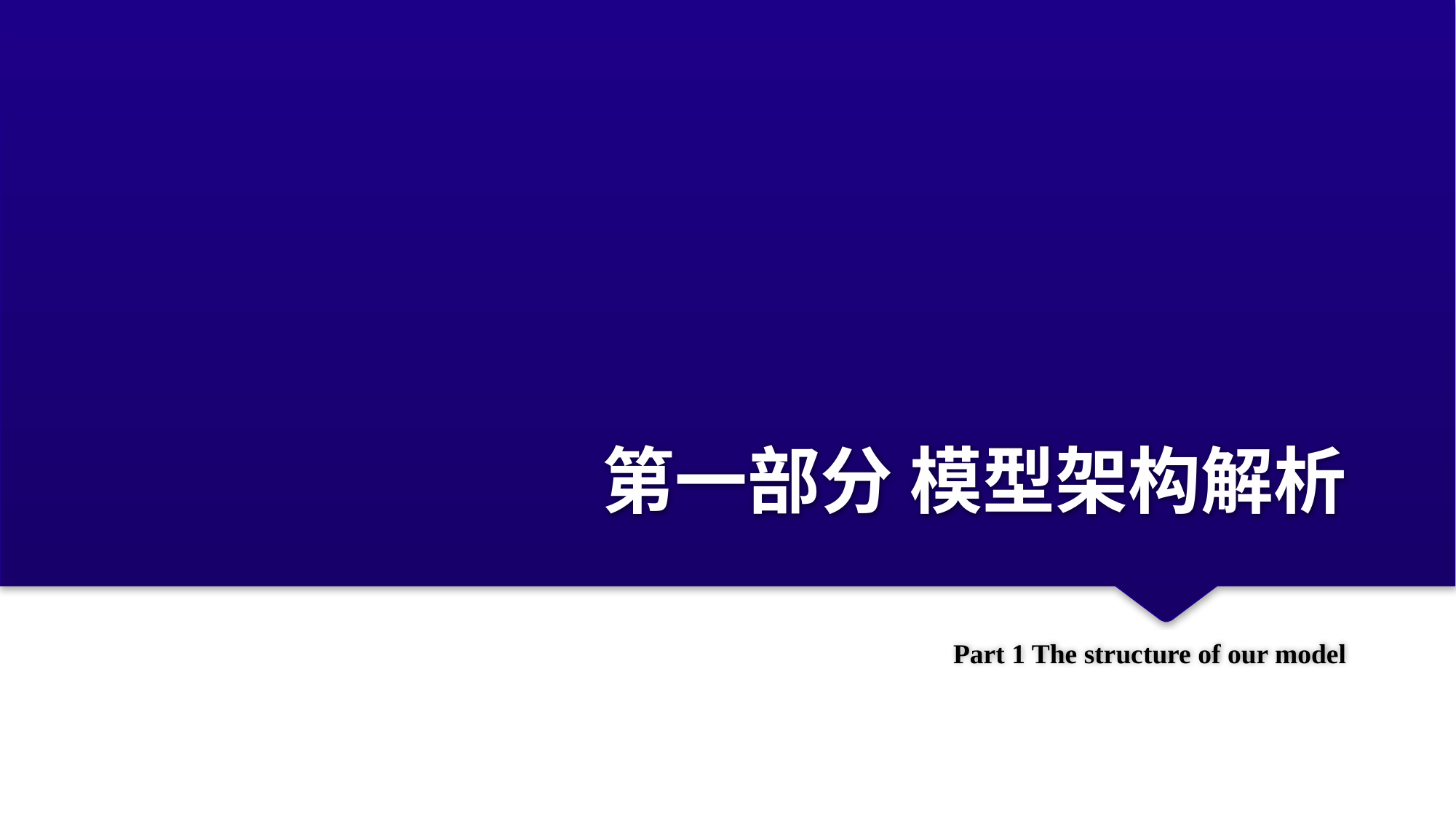

# 第一部分 模型架构解析
Part 1 The structure of our model